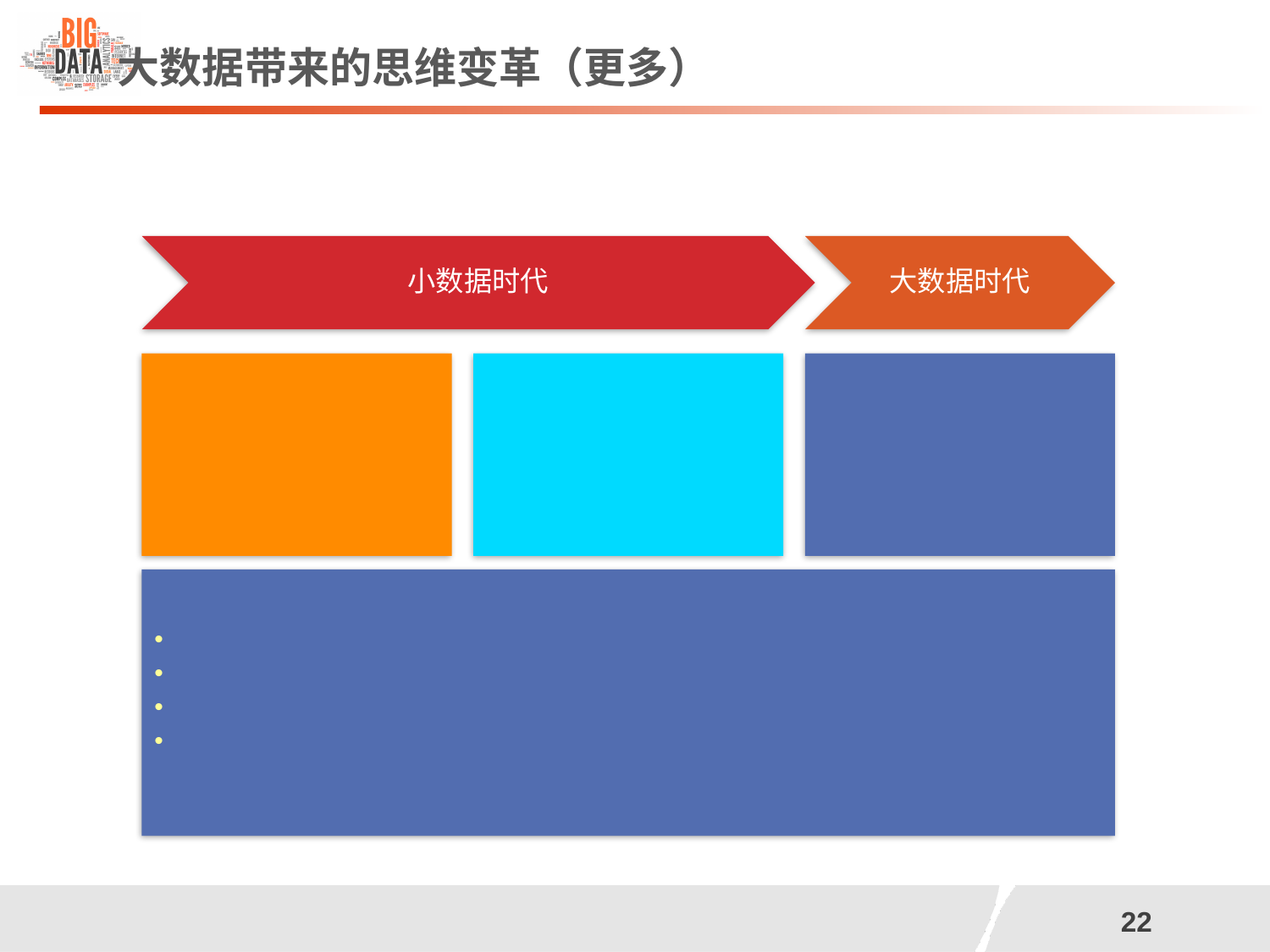

# 大数据带来的思维变革（更多）
小数据时代
大数据时代
人口大普查
全数据模式
随机采样
样本模式
大数据应用
全数据模式
我们已具备了大数据的各种技术能力，思维需要转换到大数据的全数据模式：样本=全部；
大数据不用随机分析法这样的捷径，而采用所有数据的方法；
这里的“大”是相对的——相扑比赛所有数据存储还不需要一个TB，但是是所有的数据！
在大数据时代采用随机采样法，就像在汽车时代骑马一样，虽然特定情况下仍可采样随机采样法，但是慢慢地我们会放弃它；